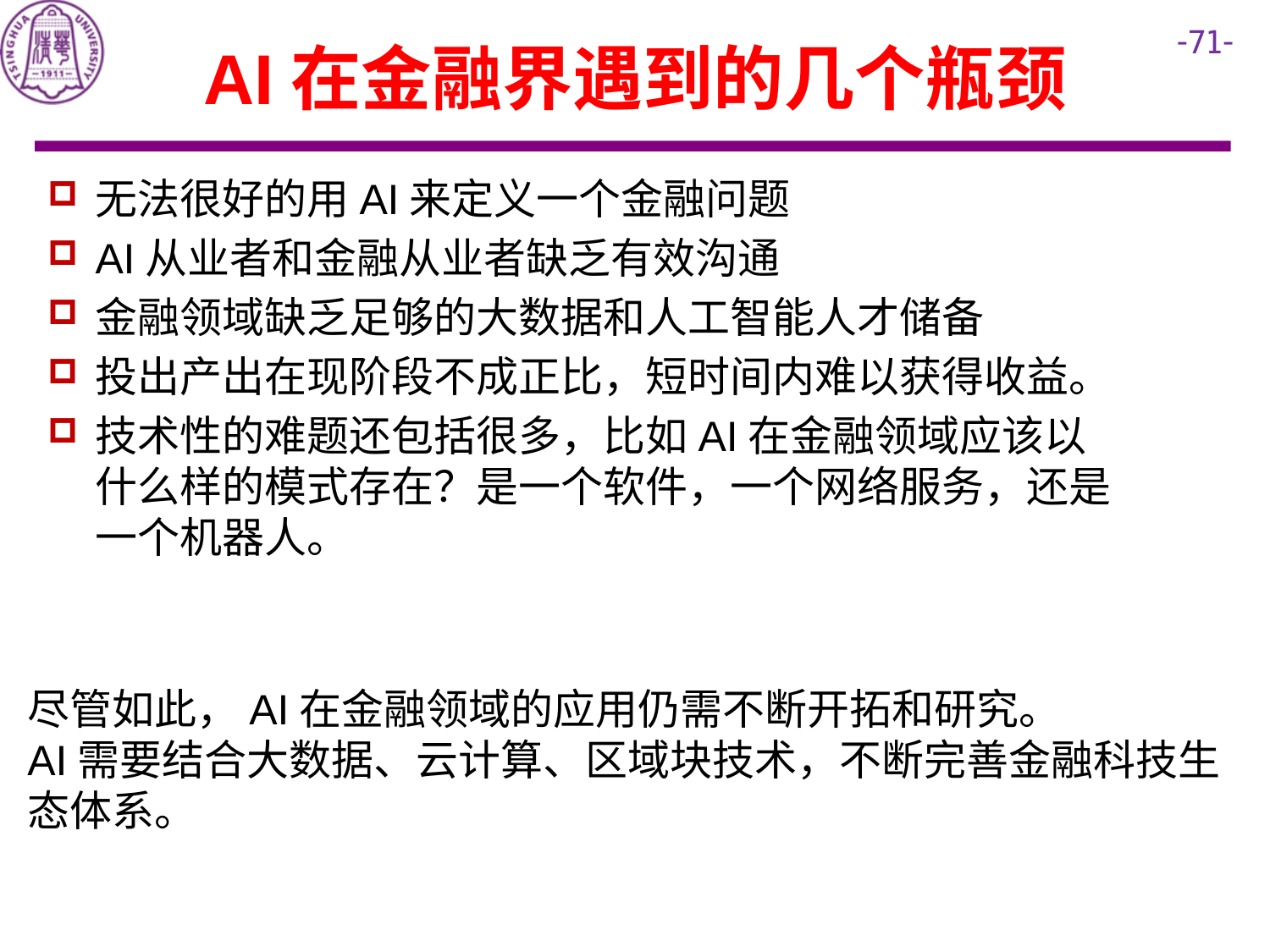

# AI在金融界遇到的几个瓶颈
无法很好的用AI来定义一个金融问题
AI从业者和金融从业者缺乏有效沟通
金融领域缺乏足够的大数据和人工智能人才储备
投出产出在现阶段不成正比，短时间内难以获得收益。
技术性的难题还包括很多，比如AI在金融领域应该以什么样的模式存在？是一个软件，一个网络服务，还是一个机器人。
尽管如此，AI在金融领域的应用仍需不断开拓和研究。
AI需要结合大数据、云计算、区域块技术，不断完善金融科技生态体系。